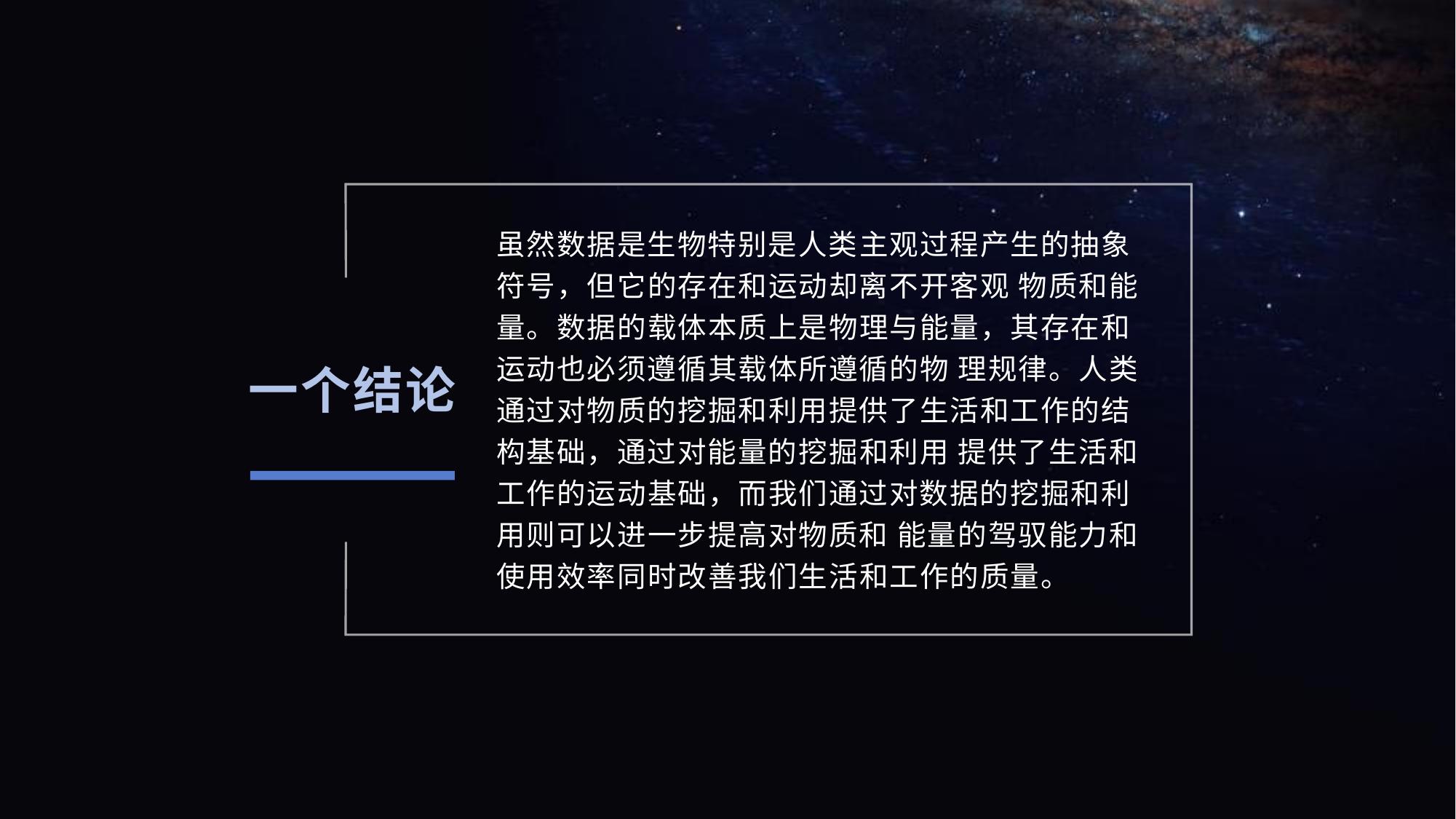

虽然数据是生物特别是人类主观过程产生的抽象符号，但它的存在和运动却离不开客观 物质和能量。数据的载体本质上是物理与能量，其存在和运动也必须遵循其载体所遵循的物 理规律。人类通过对物质的挖掘和利用提供了生活和工作的结构基础，通过对能量的挖掘和利用 提供了生活和工作的运动基础，而我们通过对数据的挖掘和利用则可以进一步提高对物质和 能量的驾驭能力和使用效率同时改善我们生活和工作的质量。
一个结论